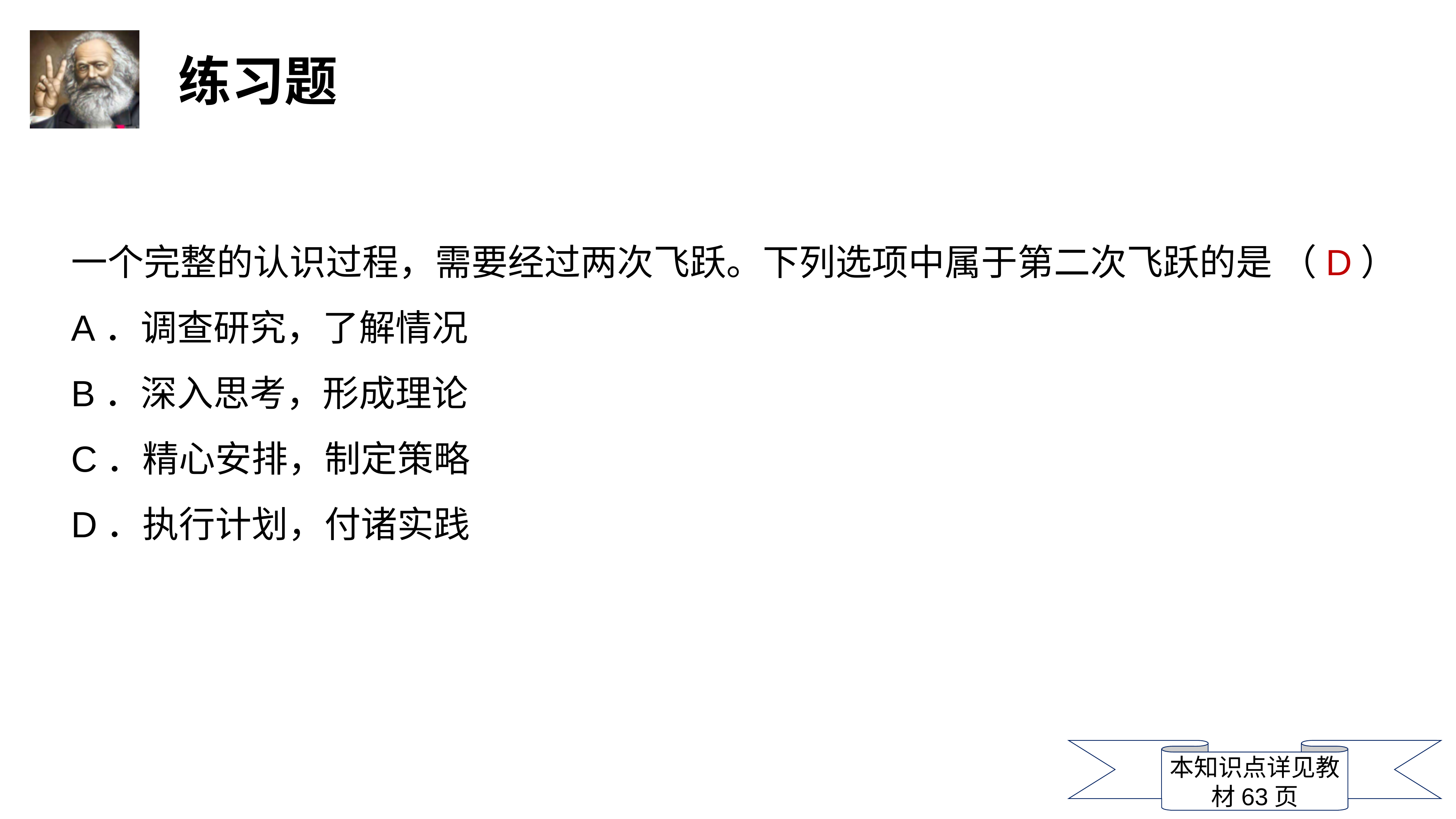

一个完整的认识过程，需要经过两次飞跃。下列选项中属于第二次飞跃的是 （D）
A．调查研究，了解情况
B．深入思考，形成理论
C．精心安排，制定策略
D．执行计划，付诸实践
本知识点详见教材63页